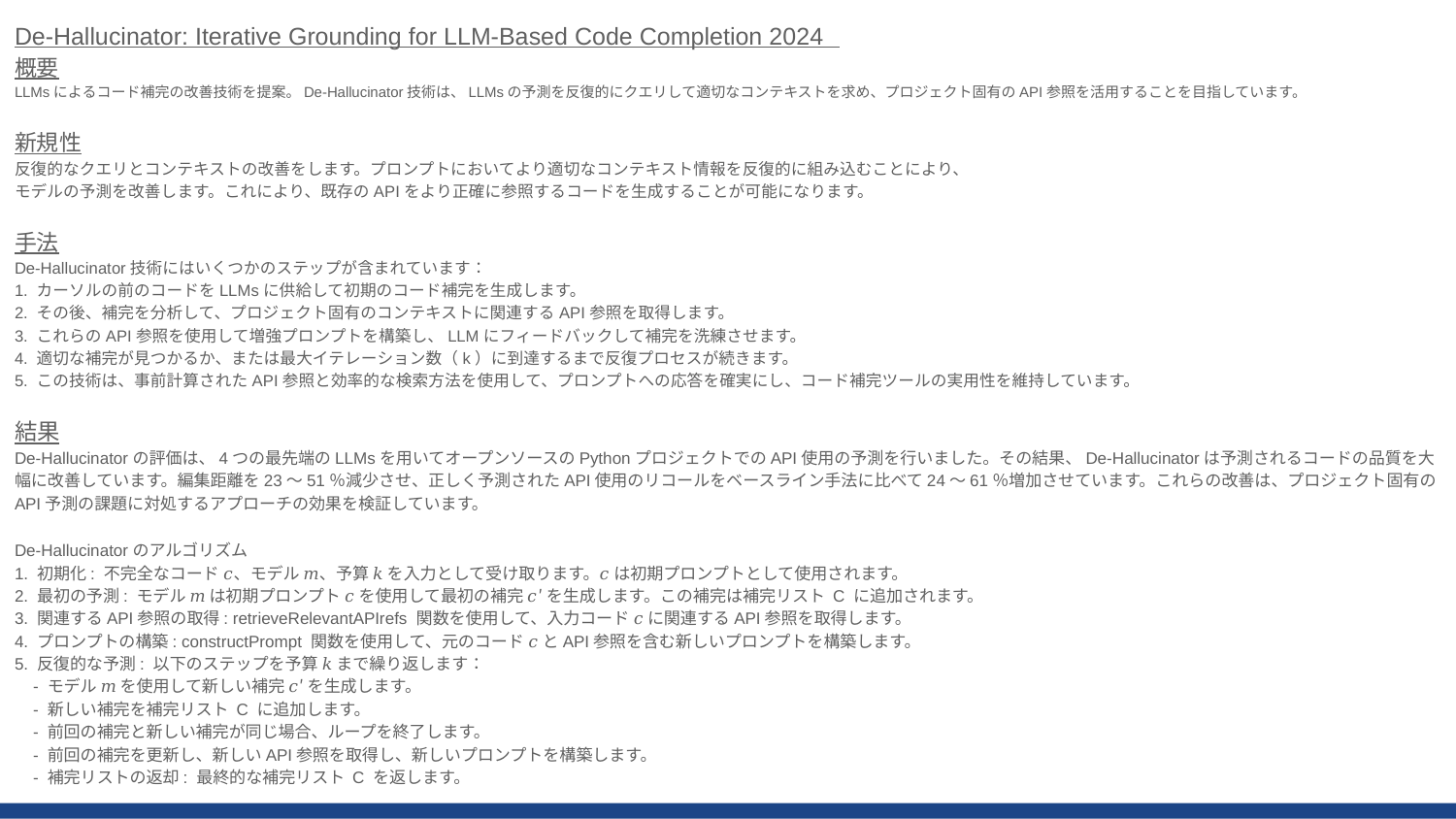

De-Hallucinator: Iterative Grounding for LLM-Based Code Completion 2024
概要
LLMsによるコード補完の改善技術を提案。De-Hallucinator技術は、LLMsの予測を反復的にクエリして適切なコンテキストを求め、プロジェクト固有のAPI参照を活用することを目指しています。
新規性
反復的なクエリとコンテキストの改善をします。プロンプトにおいてより適切なコンテキスト情報を反復的に組み込むことにより、
モデルの予測を改善します。これにより、既存のAPIをより正確に参照するコードを生成することが可能になります。
手法
De-Hallucinator技術にはいくつかのステップが含まれています：
1. カーソルの前のコードをLLMsに供給して初期のコード補完を生成します。
2. その後、補完を分析して、プロジェクト固有のコンテキストに関連するAPI参照を取得します。
3. これらのAPI参照を使用して増強プロンプトを構築し、LLMにフィードバックして補完を洗練させます。
4. 適切な補完が見つかるか、または最大イテレーション数（k）に到達するまで反復プロセスが続きます。
5. この技術は、事前計算されたAPI参照と効率的な検索方法を使用して、プロンプトへの応答を確実にし、コード補完ツールの実用性を維持しています。
結果
De-Hallucinatorの評価は、4つの最先端のLLMsを用いてオープンソースのPythonプロジェクトでのAPI使用の予測を行いました。その結果、De-Hallucinatorは予測されるコードの品質を大幅に改善しています。編集距離を23〜51％減少させ、正しく予測されたAPI使用のリコールをベースライン手法に比べて24〜61％増加させています。これらの改善は、プロジェクト固有のAPI予測の課題に対処するアプローチの効果を検証しています。
De-Hallucinatorのアルゴリズム
1. 初期化: 不完全なコード 𝑐、モデル 𝑚、予算 𝑘 を入力として受け取ります。𝑐 は初期プロンプトとして使用されます。
2. 最初の予測: モデル 𝑚 は初期プロンプト 𝑐 を使用して最初の補完 𝑐′ を生成します。この補完は補完リスト C に追加されます。
3. 関連するAPI参照の取得: retrieveRelevantAPIrefs 関数を使用して、入力コード 𝑐 に関連するAPI参照を取得します。
4. プロンプトの構築: constructPrompt 関数を使用して、元のコード 𝑐 とAPI参照を含む新しいプロンプトを構築します。
5. 反復的な予測: 以下のステップを予算 𝑘 まで繰り返します：
    - モデル 𝑚 を使用して新しい補完 𝑐′ を生成します。
    - 新しい補完を補完リスト C に追加します。
    - 前回の補完と新しい補完が同じ場合、ループを終了します。
    - 前回の補完を更新し、新しいAPI参照を取得し、新しいプロンプトを構築します。
    - 補完リストの返却: 最終的な補完リスト C を返します。